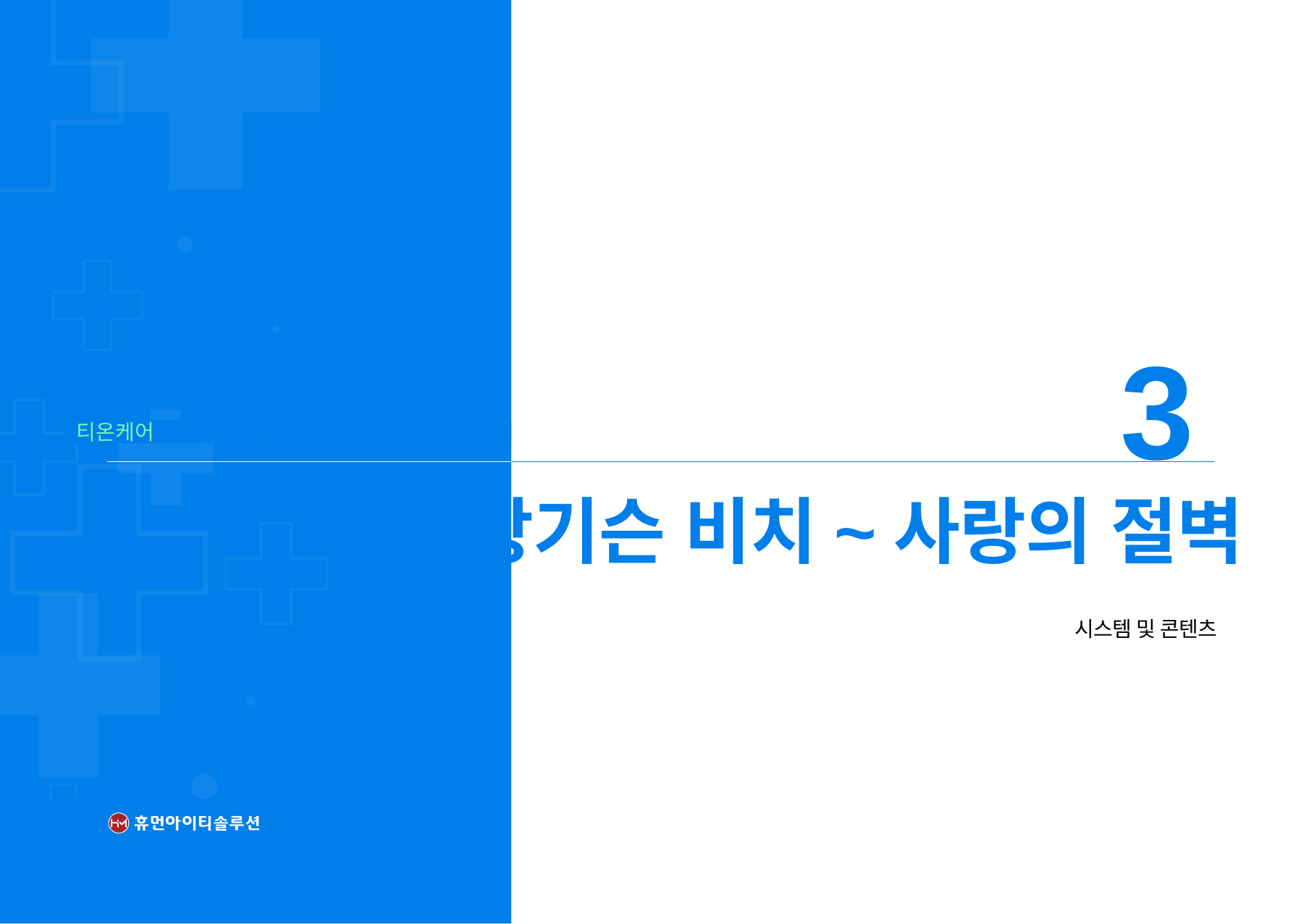

3

티온케어
탕기슨 비치~사랑의 절벽
시스템 및 콘텐츠